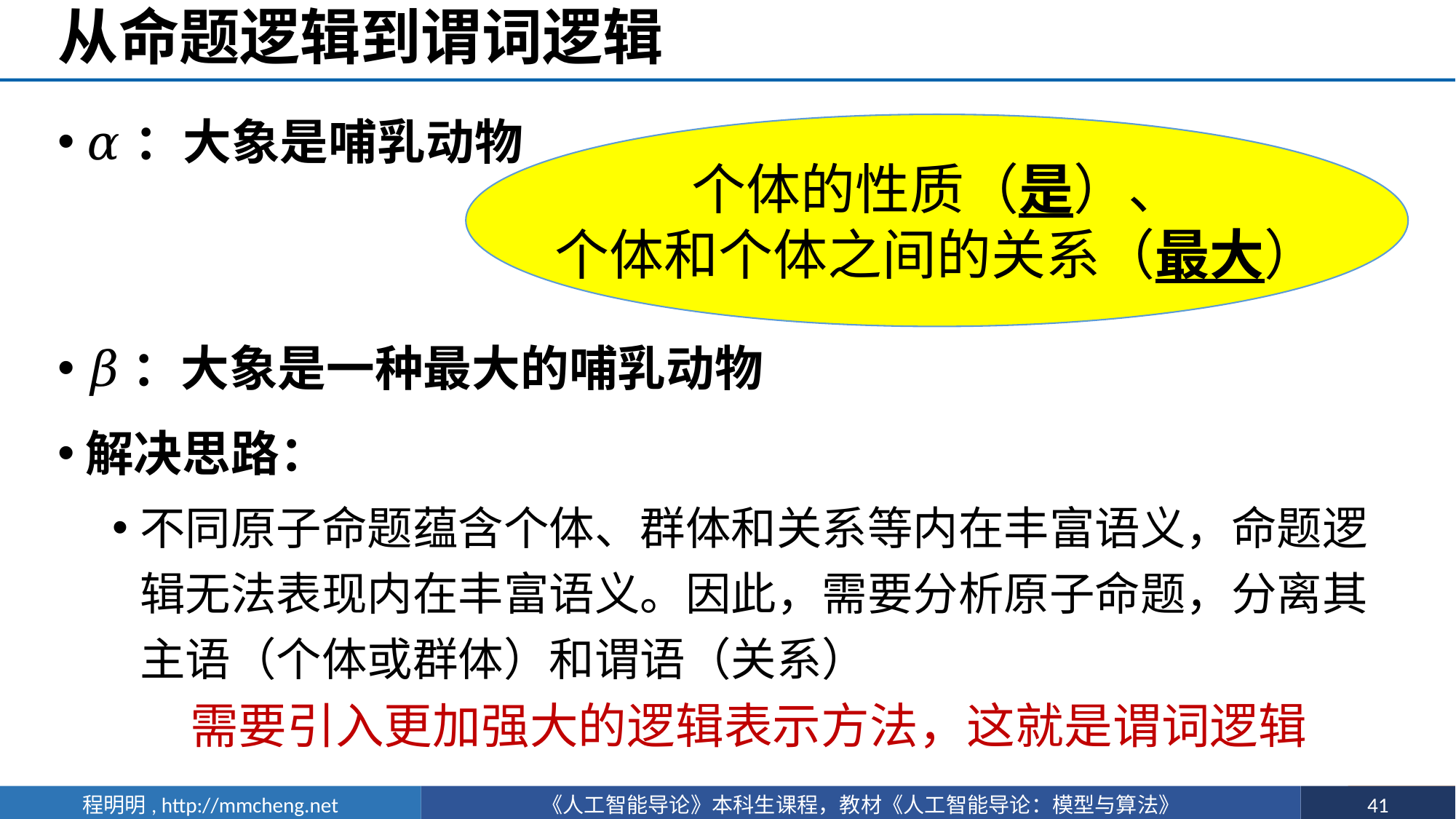

# 从命题逻辑到谓词逻辑
𝛼：大象是哺乳动物

𝛽：大象是一种最大的哺乳动物
解决思路：
不同原子命题蕴含个体、群体和关系等内在丰富语义，命题逻辑无法表现内在丰富语义。因此，需要分析原子命题，分离其主语（个体或群体）和谓语（关系）

个体的性质（是）、
个体和个体之间的关系（最大）
需要引入更加强大的逻辑表示方法，这就是谓词逻辑